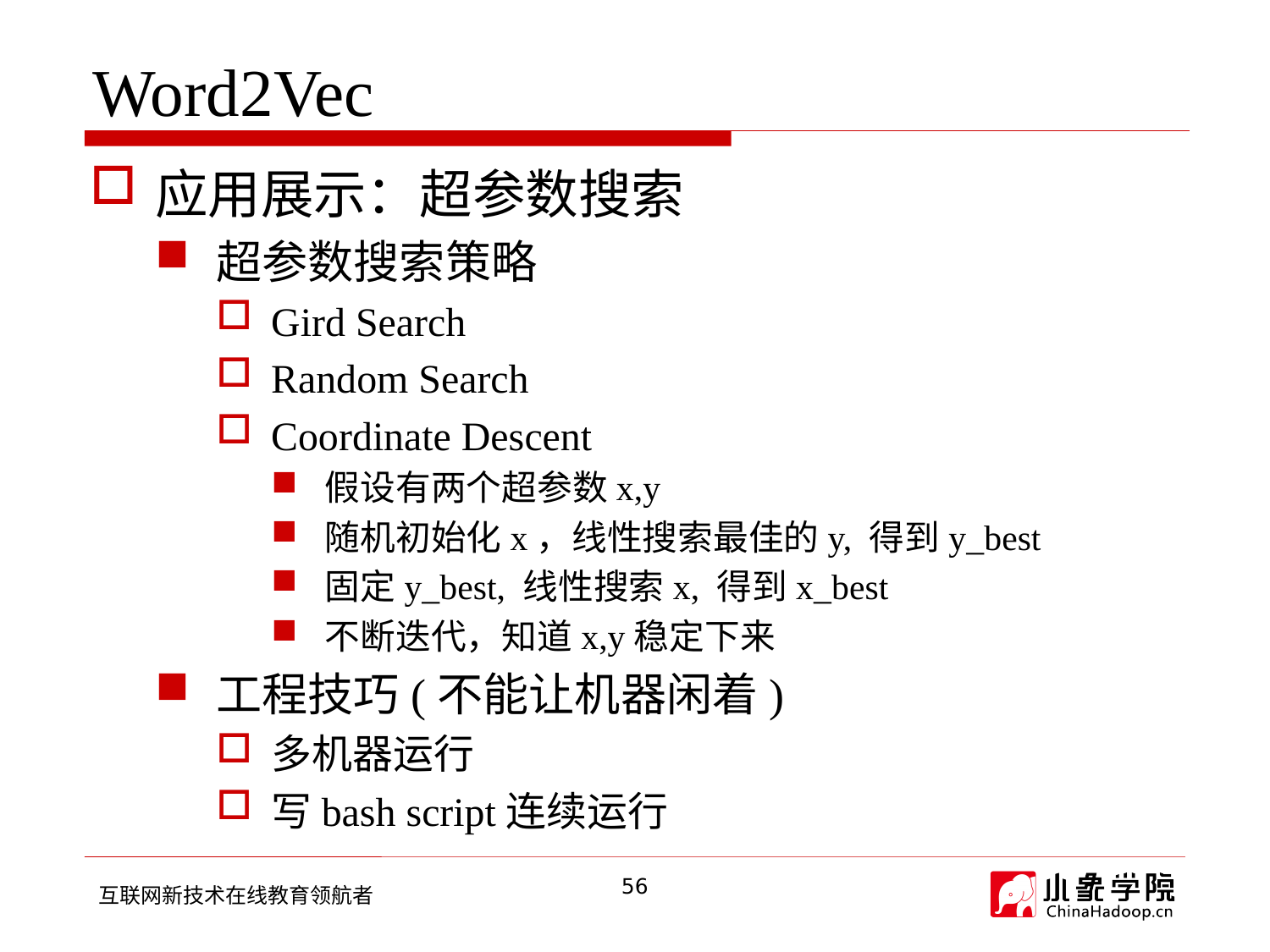

# Word2Vec
应用展示：超参数搜索
超参数搜索策略
Gird Search
Random Search
Coordinate Descent
假设有两个超参数x,y
随机初始化x，线性搜索最佳的y, 得到y_best
固定y_best, 线性搜索x, 得到x_best
不断迭代，知道x,y稳定下来
工程技巧(不能让机器闲着)
多机器运行
写bash script连续运行

56